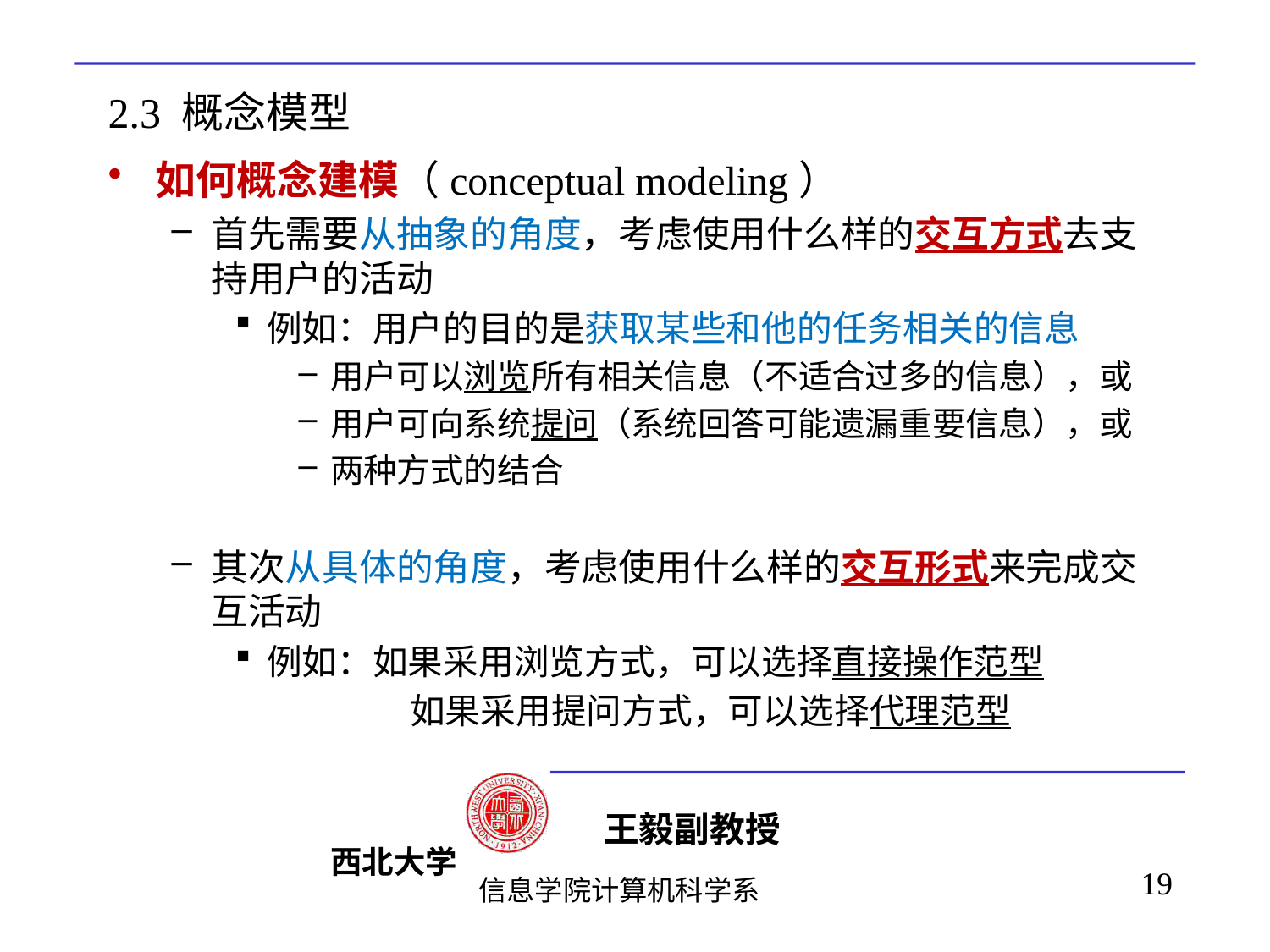

# 2.3 概念模型
如何概念建模（conceptual modeling）
首先需要从抽象的角度，考虑使用什么样的交互方式去支持用户的活动
例如：用户的目的是获取某些和他的任务相关的信息
用户可以浏览所有相关信息（不适合过多的信息），或
用户可向系统提问（系统回答可能遗漏重要信息），或
两种方式的结合

其次从具体的角度，考虑使用什么样的交互形式来完成交互活动
例如：如果采用浏览方式，可以选择直接操作范型
		 如果采用提问方式，可以选择代理范型
19